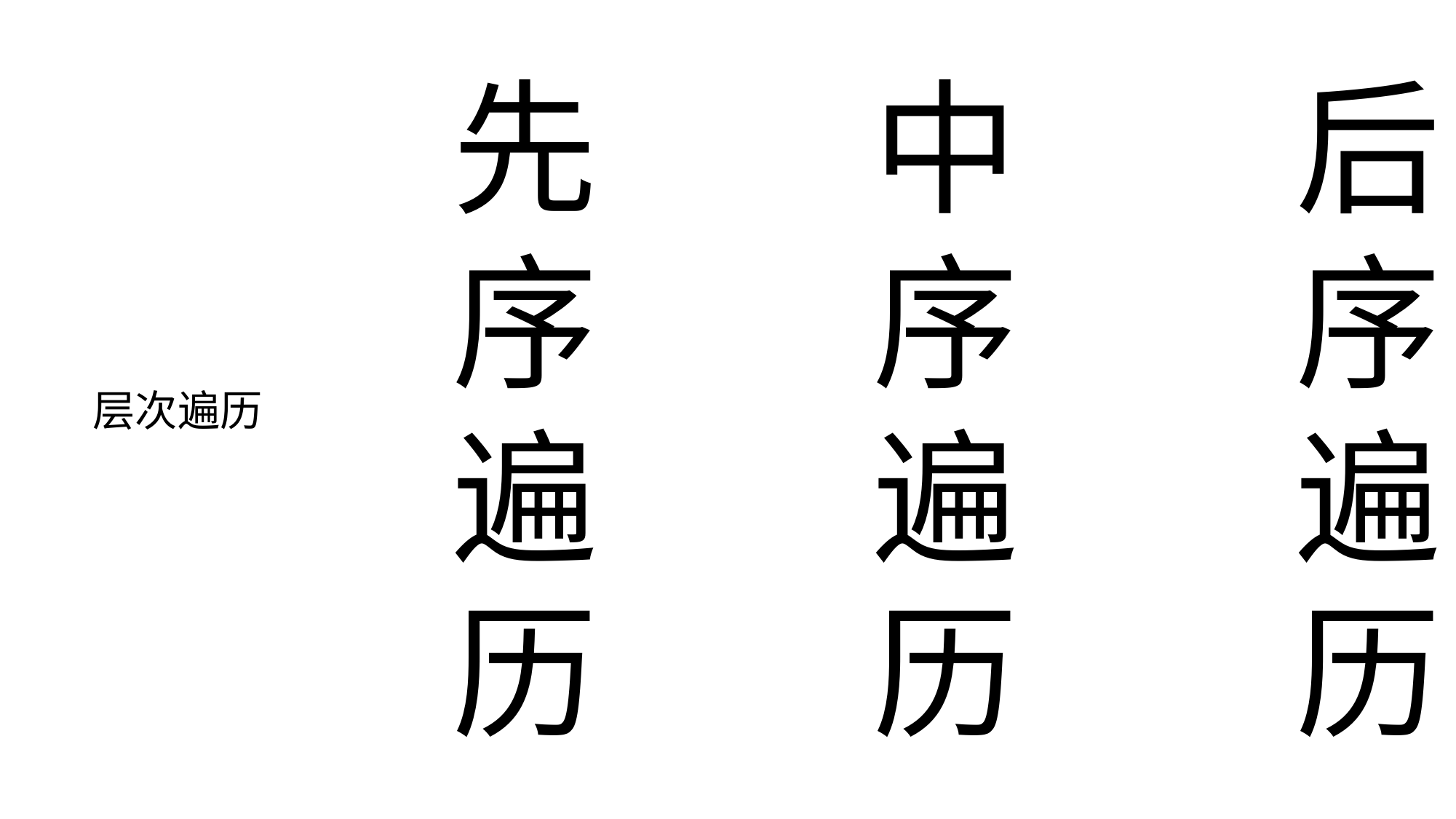

先
序
遍
历
中
序
遍
历
后
序
遍
历
层次遍历